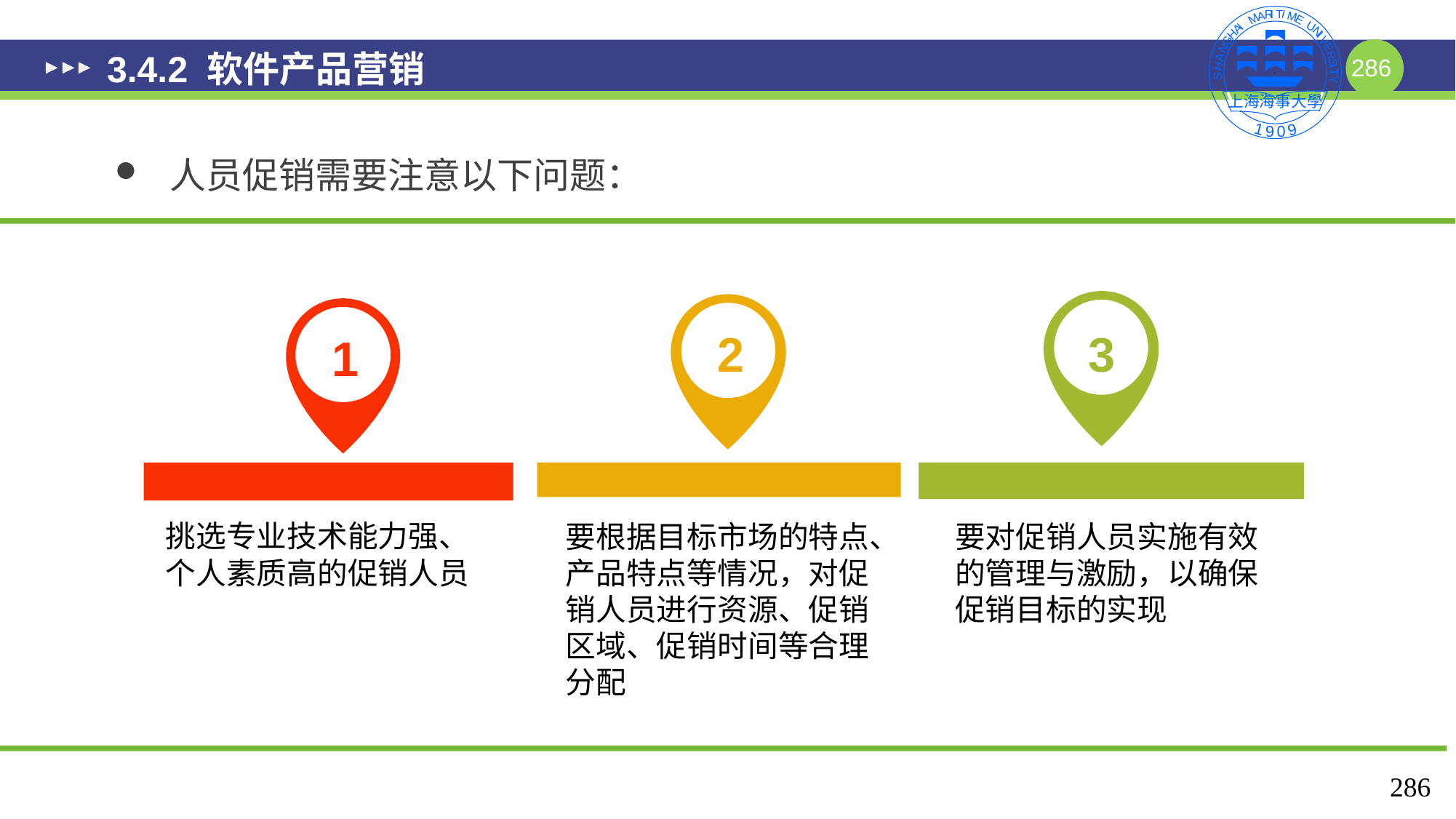

# 3.4.2 软件产品营销
人员促销需要注意以下问题：

3
2
1

挑选专业技术能力强、
个人素质高的促销人员
要根据目标市场的特点、产品特点等情况，对促销人员进行资源、促销区域、促销时间等合理分配
要对促销人员实施有效的管理与激励，以确保促销目标的实现

286
286